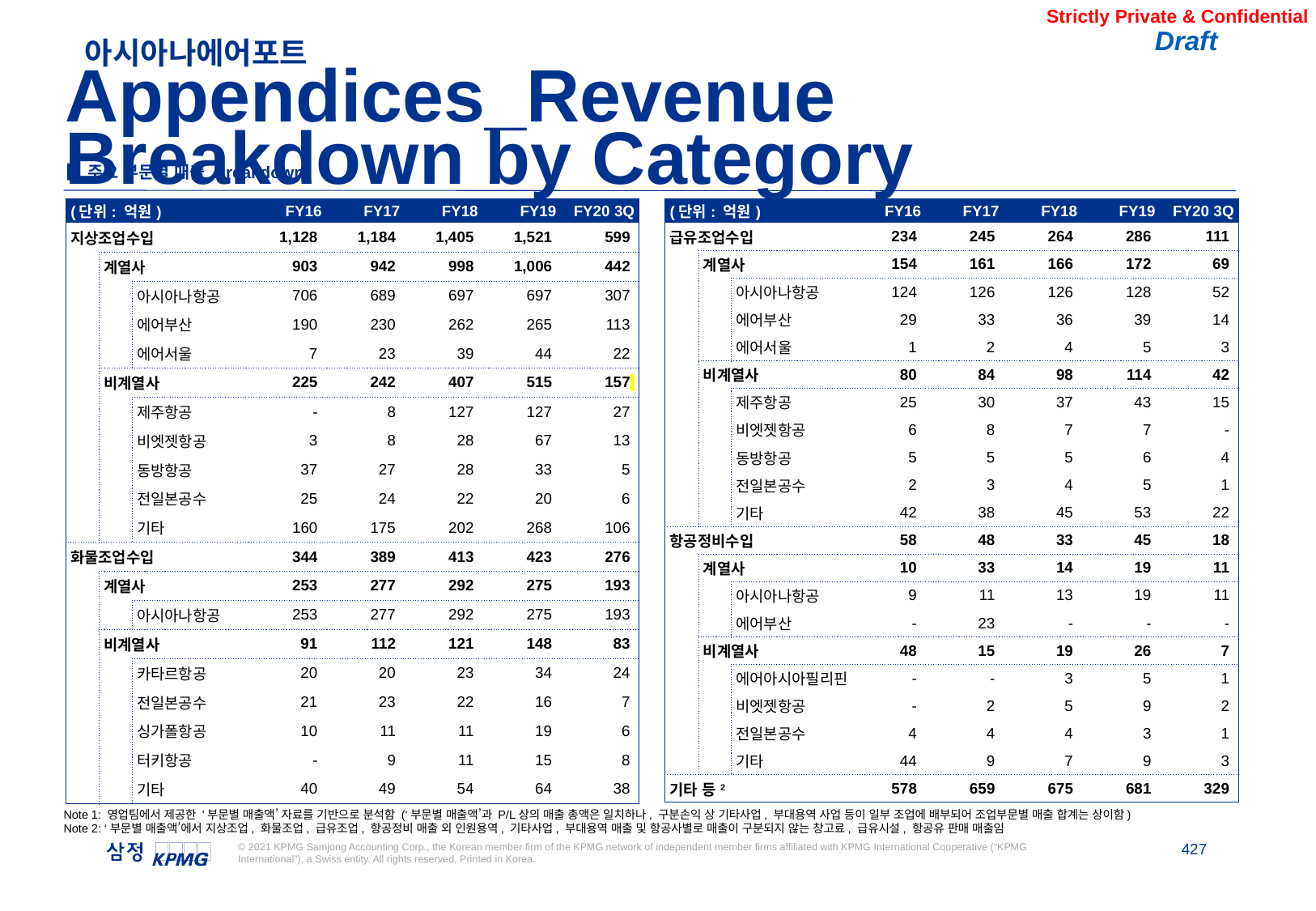

아시아나에어포트
Appendices_Revenue Breakdown by Category
▌주요 부문별 매출 Breakdown1

| (단위: 억원) |  |  | FY16 | FY17 | FY18 | FY19 | FY20 3Q |
| --- | --- | --- | --- | --- | --- | --- | --- |
| 급유조업수입 |  |  | 234 | 245 | 264 | 286 | 111 |
|  | 계열사 |  | 154 | 161 | 166 | 172 | 69 |
|  |  | 아시아나항공 | 124 | 126 | 126 | 128 | 52 |
|  |  | 에어부산 | 29 | 33 | 36 | 39 | 14 |
|  |  | 에어서울 | 1 | 2 | 4 | 5 | 3 |
|  | 비계열사 |  | 80 | 84 | 98 | 114 | 42 |
|  |  | 제주항공 | 25 | 30 | 37 | 43 | 15 |
|  |  | 비엣젯항공 | 6 | 8 | 7 | 7 | - |
|  |  | 동방항공 | 5 | 5 | 5 | 6 | 4 |
|  |  | 전일본공수 | 2 | 3 | 4 | 5 | 1 |
|  |  | 기타 | 42 | 38 | 45 | 53 | 22 |
| 항공정비수입 |  |  | 58 | 48 | 33 | 45 | 18 |
|  | 계열사 |  | 10 | 33 | 14 | 19 | 11 |
|  |  | 아시아나항공 | 9 | 11 | 13 | 19 | 11 |
|  |  | 에어부산 | - | 23 | - | - | - |
|  | 비계열사 |  | 48 | 15 | 19 | 26 | 7 |
|  |  | 에어아시아필리핀 | - | - | 3 | 5 | 1 |
|  |  | 비엣젯항공 | - | 2 | 5 | 9 | 2 |
|  |  | 전일본공수 | 4 | 4 | 4 | 3 | 1 |
|  |  | 기타 | 44 | 9 | 7 | 9 | 3 |
| 기타 등2 |  |  | 578 | 659 | 675 | 681 | 329 |
| (단위: 억원) |  |  | FY16 | FY17 | FY18 | FY19 | FY20 3Q |
| --- | --- | --- | --- | --- | --- | --- | --- |
| 지상조업수입 |  |  | 1,128 | 1,184 | 1,405 | 1,521 | 599 |
|  | 계열사 |  | 903 | 942 | 998 | 1,006 | 442 |
|  |  | 아시아나항공 | 706 | 689 | 697 | 697 | 307 |
|  |  | 에어부산 | 190 | 230 | 262 | 265 | 113 |
|  |  | 에어서울 | 7 | 23 | 39 | 44 | 22 |
|  | 비계열사 |  | 225 | 242 | 407 | 515 | 157 |
|  |  | 제주항공 | - | 8 | 127 | 127 | 27 |
|  |  | 비엣젯항공 | 3 | 8 | 28 | 67 | 13 |
|  |  | 동방항공 | 37 | 27 | 28 | 33 | 5 |
|  |  | 전일본공수 | 25 | 24 | 22 | 20 | 6 |
|  |  | 기타 | 160 | 175 | 202 | 268 | 106 |
| 화물조업수입 |  |  | 344 | 389 | 413 | 423 | 276 |
|  | 계열사 |  | 253 | 277 | 292 | 275 | 193 |
|  |  | 아시아나항공 | 253 | 277 | 292 | 275 | 193 |
|  | 비계열사 |  | 91 | 112 | 121 | 148 | 83 |
|  |  | 카타르항공 | 20 | 20 | 23 | 34 | 24 |
|  |  | 전일본공수 | 21 | 23 | 22 | 16 | 7 |
|  |  | 싱가폴항공 | 10 | 11 | 11 | 19 | 6 |
|  |  | 터키항공 | - | 9 | 11 | 15 | 8 |
|  |  | 기타 | 40 | 49 | 54 | 64 | 38 |
Note 1: 영업팀에서 제공한 '부문별 매출액’ 자료를 기반으로 분석함 (‘부문별 매출액’과 P/L상의 매출 총액은 일치하나, 구분손익 상 기타사업, 부대용역 사업 등이 일부 조업에 배부되어 조업부문별 매출 합계는 상이함)
Note 2: ‘부문별 매출액’에서 지상조업, 화물조업, 급유조업, 항공정비 매출 외 인원용역, 기타사업, 부대용역 매출 및 항공사별로 매출이 구분되지 않는 창고료, 급유시설, 항공유 판매 매출임